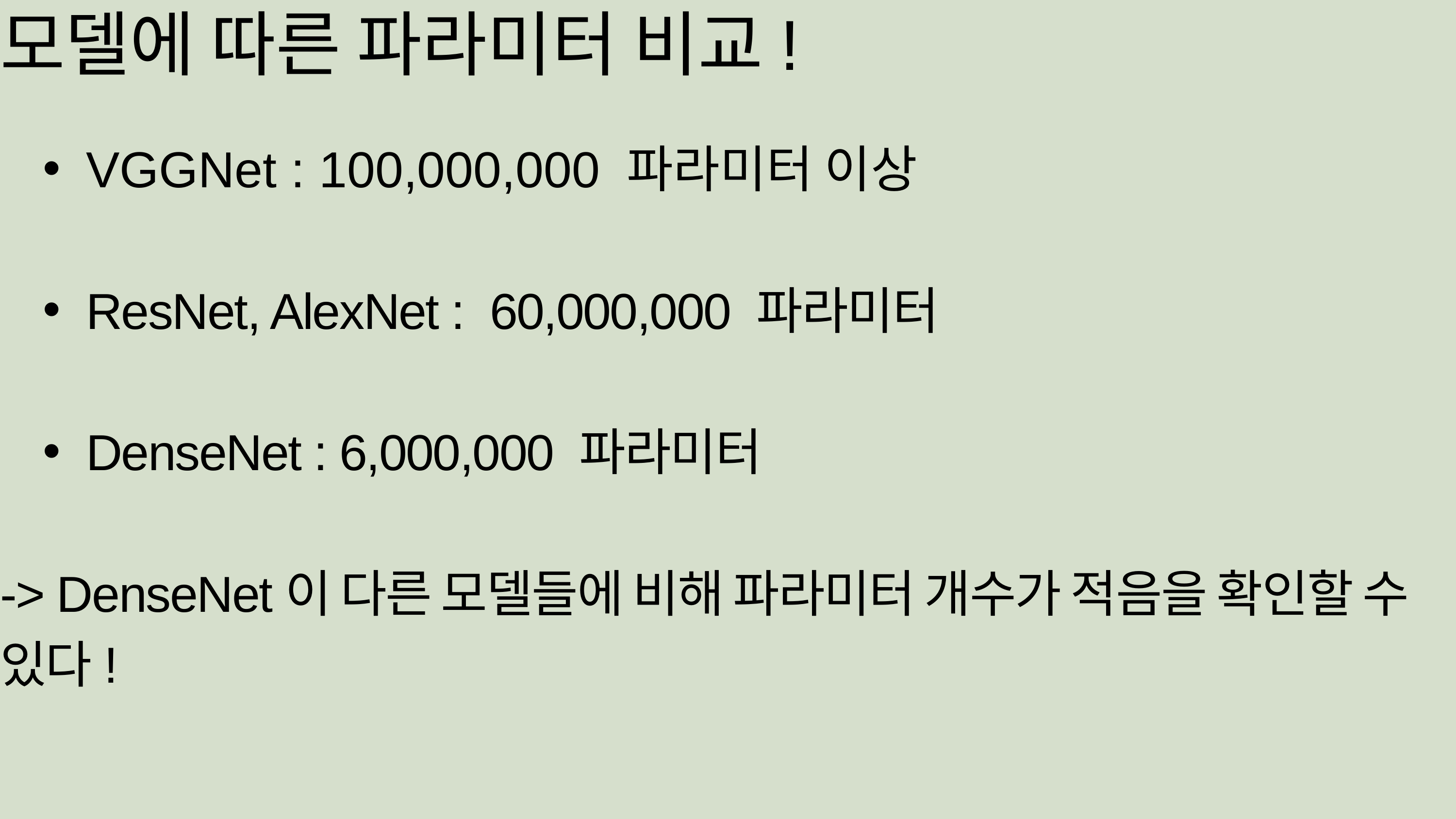

모델에 따른 파라미터 비교!
VGGNet : 100,000,000 파라미터 이상

ResNet, AlexNet :  60,000,000 파라미터

DenseNet : 6,000,000 파라미터

-> DenseNet이 다른 모델들에 비해 파라미터 개수가 적음을 확인할 수 있다!